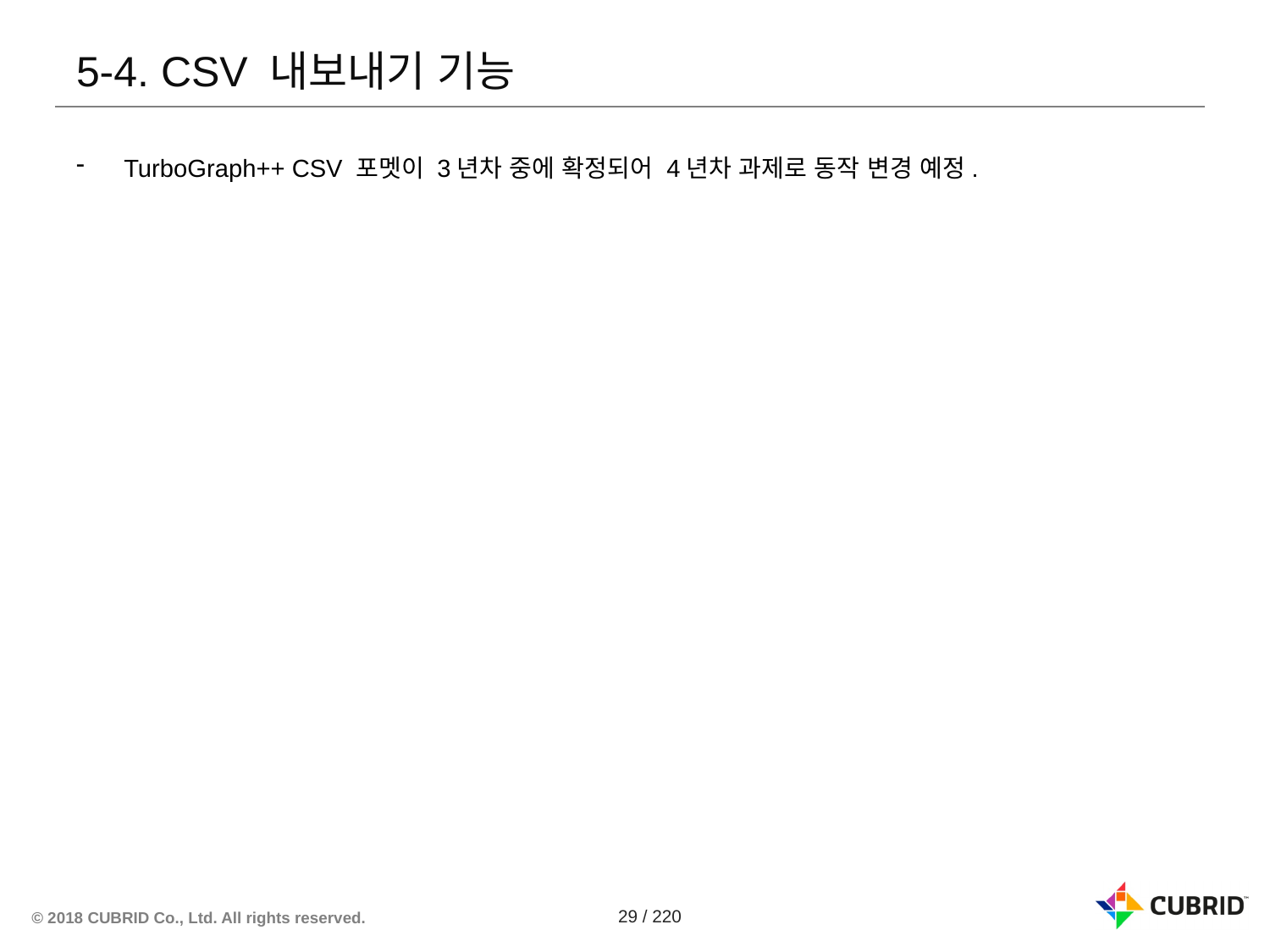

# 5-4. CSV 내보내기 기능
TurboGraph++ CSV 포멧이 3년차 중에 확정되어 4년차 과제로 동작 변경 예정.